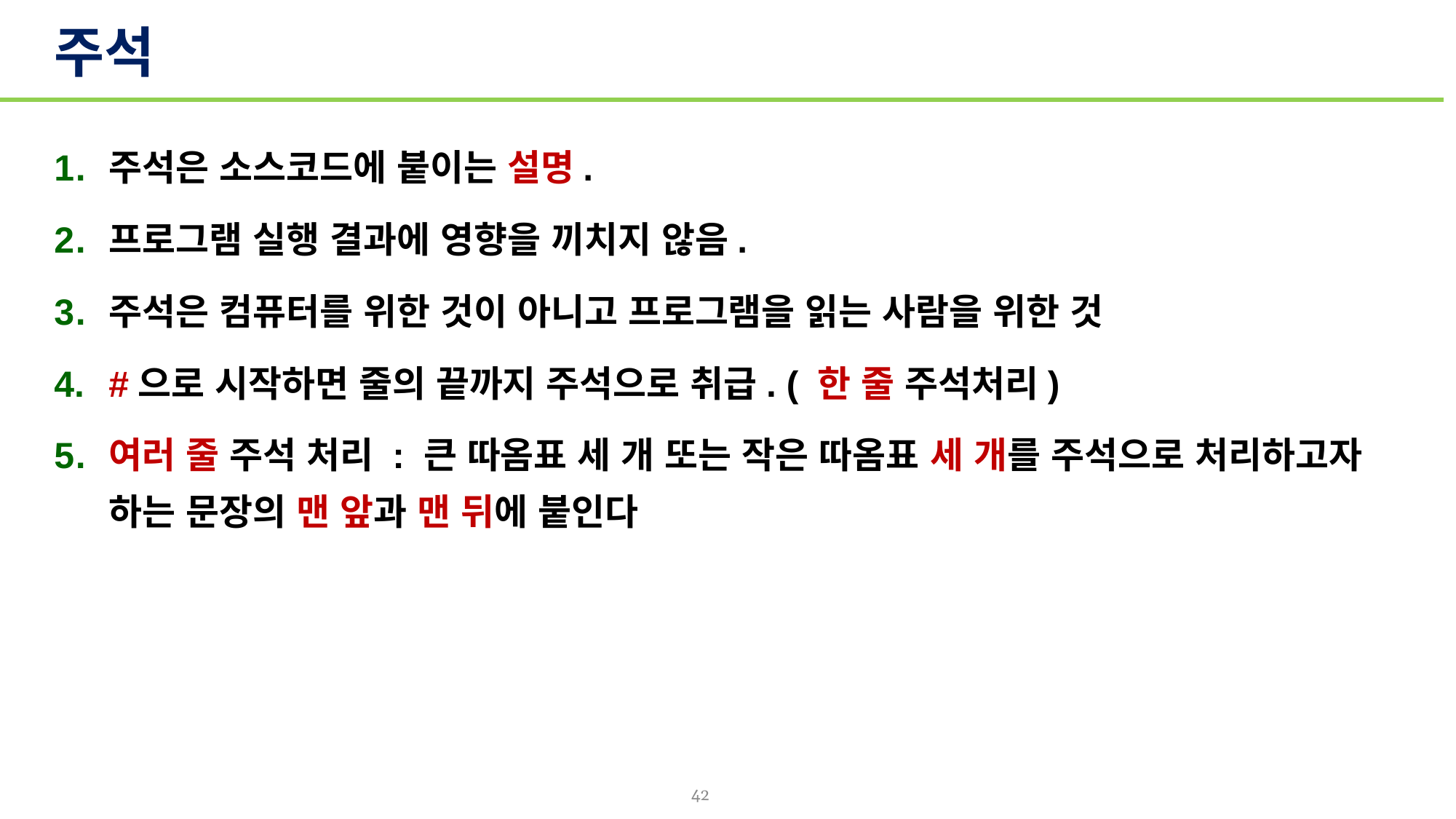

# 주석
주석은 소스코드에 붙이는 설명.
프로그램 실행 결과에 영향을 끼치지 않음.
주석은 컴퓨터를 위한 것이 아니고 프로그램을 읽는 사람을 위한 것
#으로 시작하면 줄의 끝까지 주석으로 취급. ( 한 줄 주석처리)
여러 줄 주석 처리 : 큰 따옴표 세 개 또는 작은 따옴표 세 개를 주석으로 처리하고자 하는 문장의 맨 앞과 맨 뒤에 붙인다

42